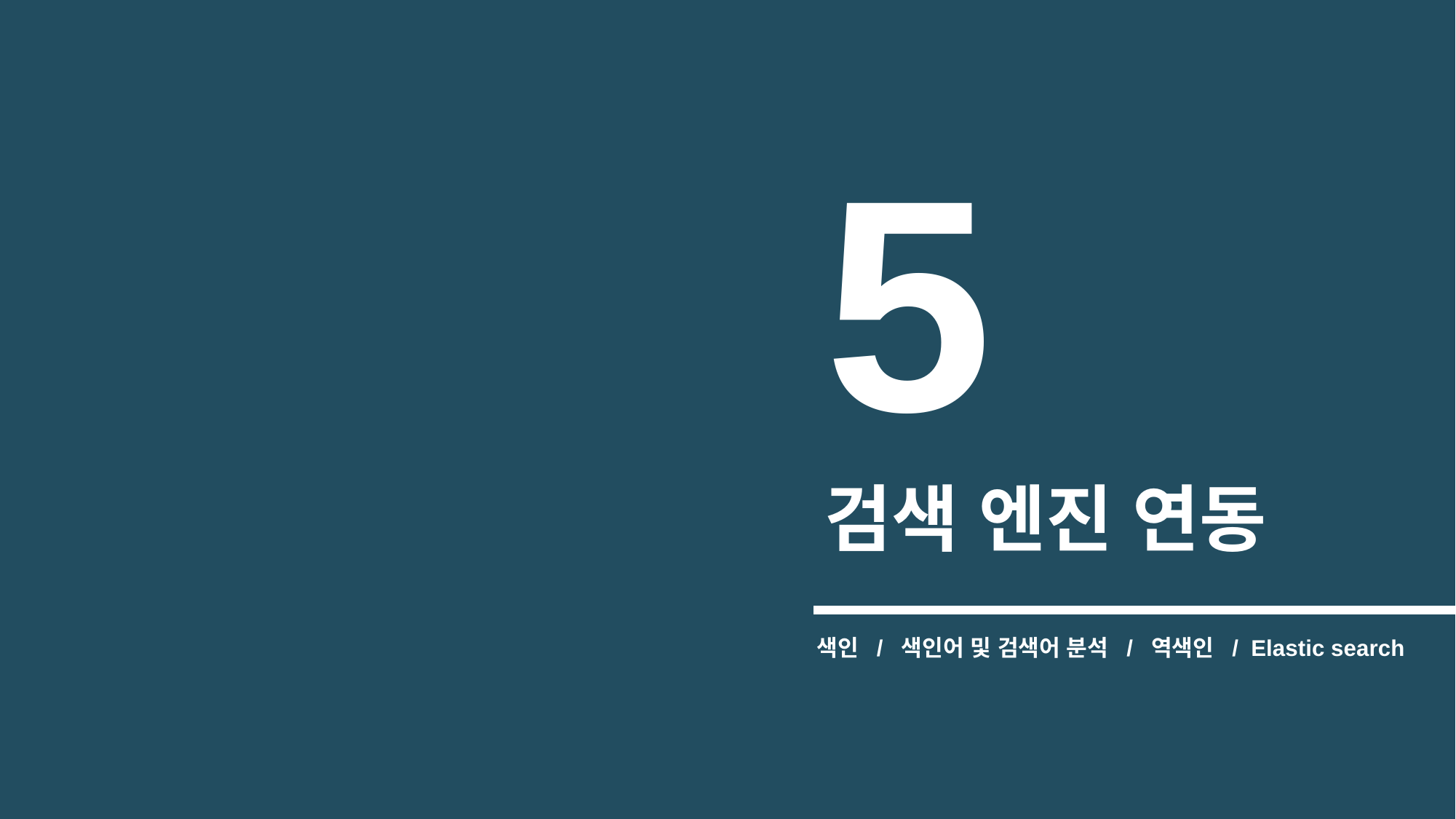

5
검색 엔진 연동
색인  /  색인어 및 검색어 분석  /  역색인  /  Elastic search